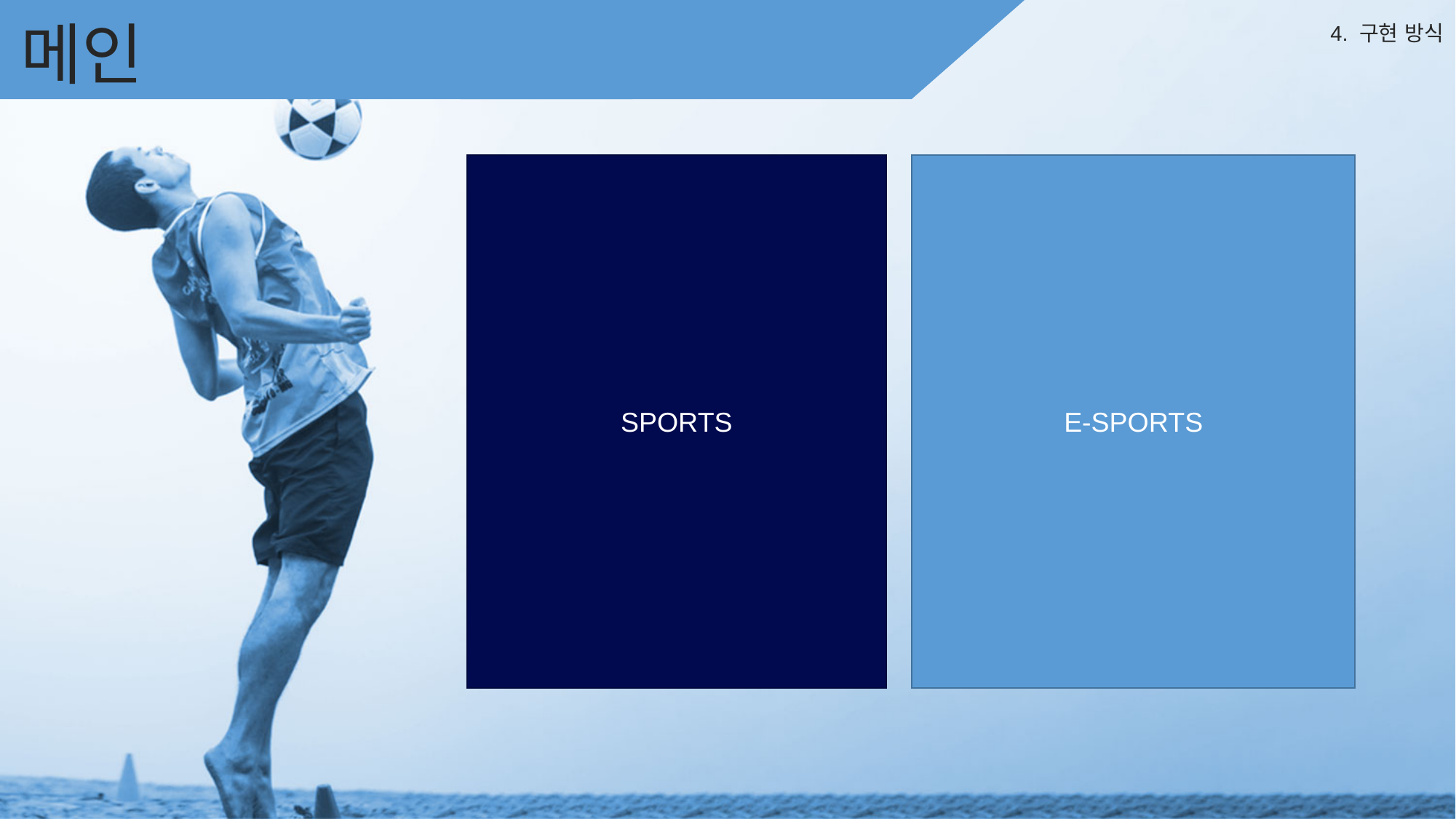

메인
메인
4. 구현 방식
SPORTS
E-SPORTS